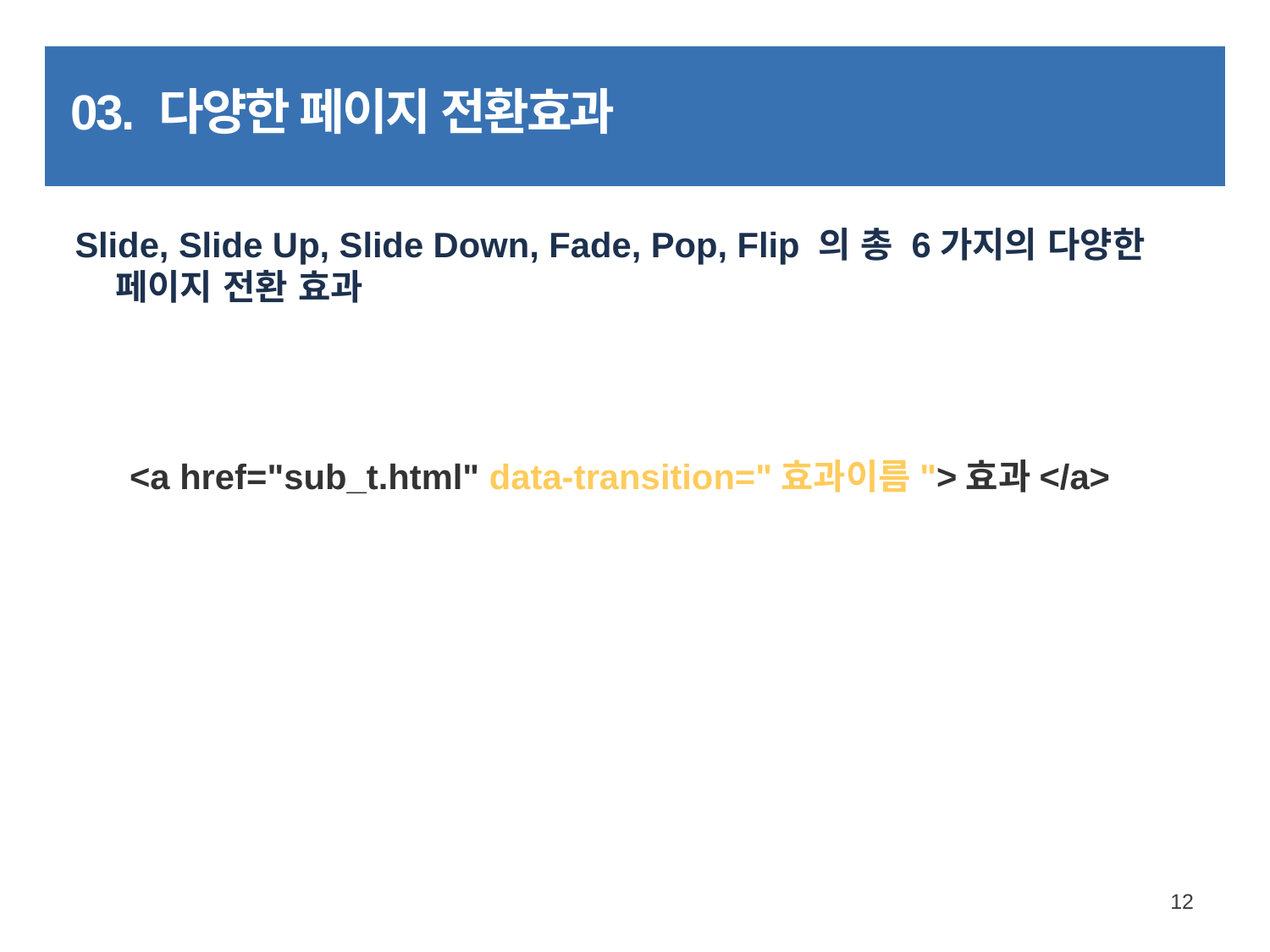

# 03. 다양한 페이지 전환효과
Slide, Slide Up, Slide Down, Fade, Pop, Flip 의 총 6가지의 다양한 페이지 전환 효과
<a href="sub_t.html" data-transition="효과이름">효과</a>
12